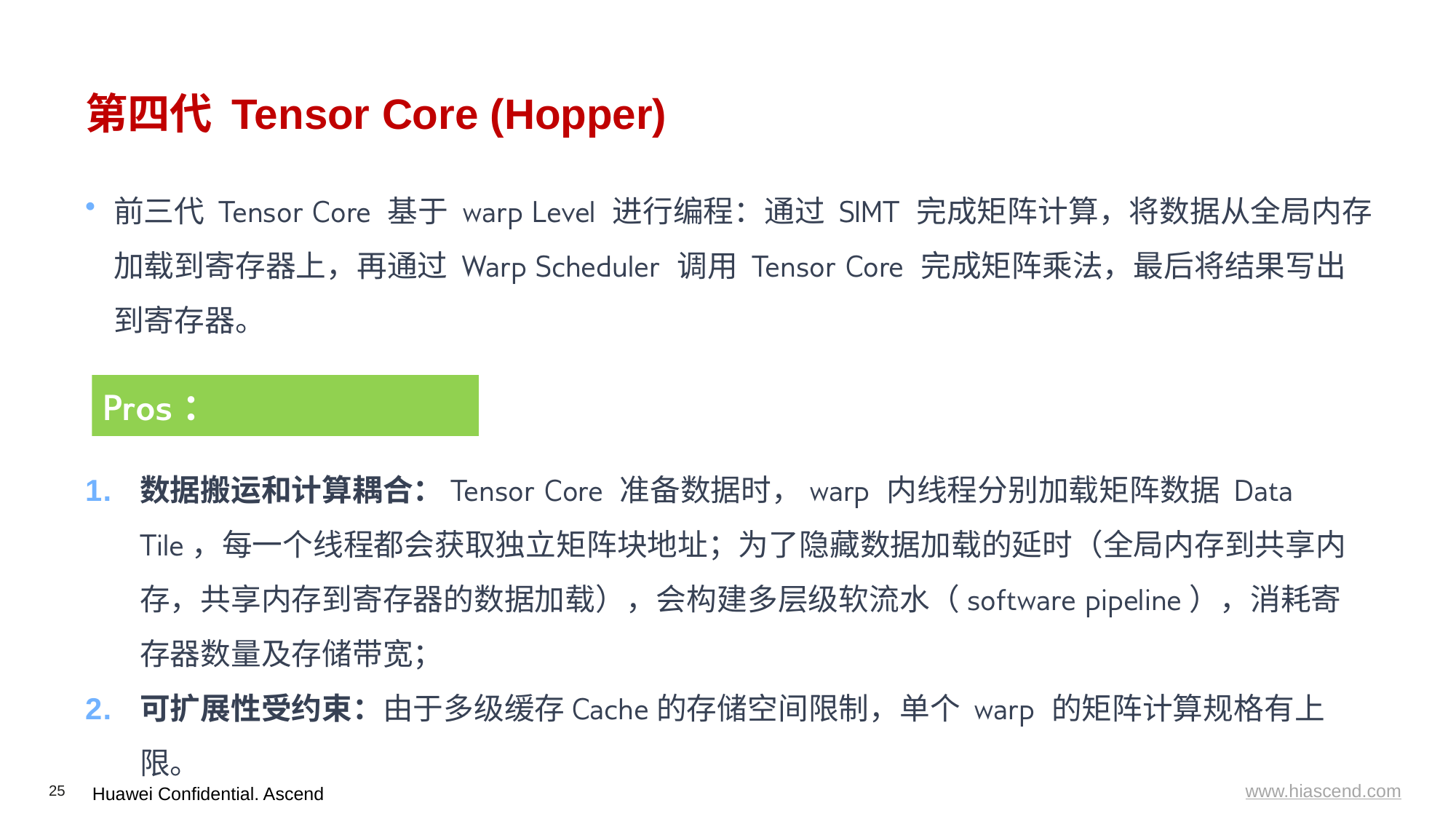

# 第四代 Tensor Core (Hopper)
前三代 Tensor Core 基于 warp Level 进行编程：通过 SIMT 完成矩阵计算，将数据从全局内存加载到寄存器上，再通过 Warp Scheduler 调用 Tensor Core 完成矩阵乘法，最后将结果写出到寄存器。
Pros：
数据搬运和计算耦合：Tensor Core 准备数据时，warp 内线程分别加载矩阵数据 Data Tile，每一个线程都会获取独立矩阵块地址；为了隐藏数据加载的延时（全局内存到共享内存，共享内存到寄存器的数据加载），会构建多层级软流水（software pipeline），消耗寄存器数量及存储带宽；
可扩展性受约束：由于多级缓存Cache的存储空间限制，单个 warp 的矩阵计算规格有上限。